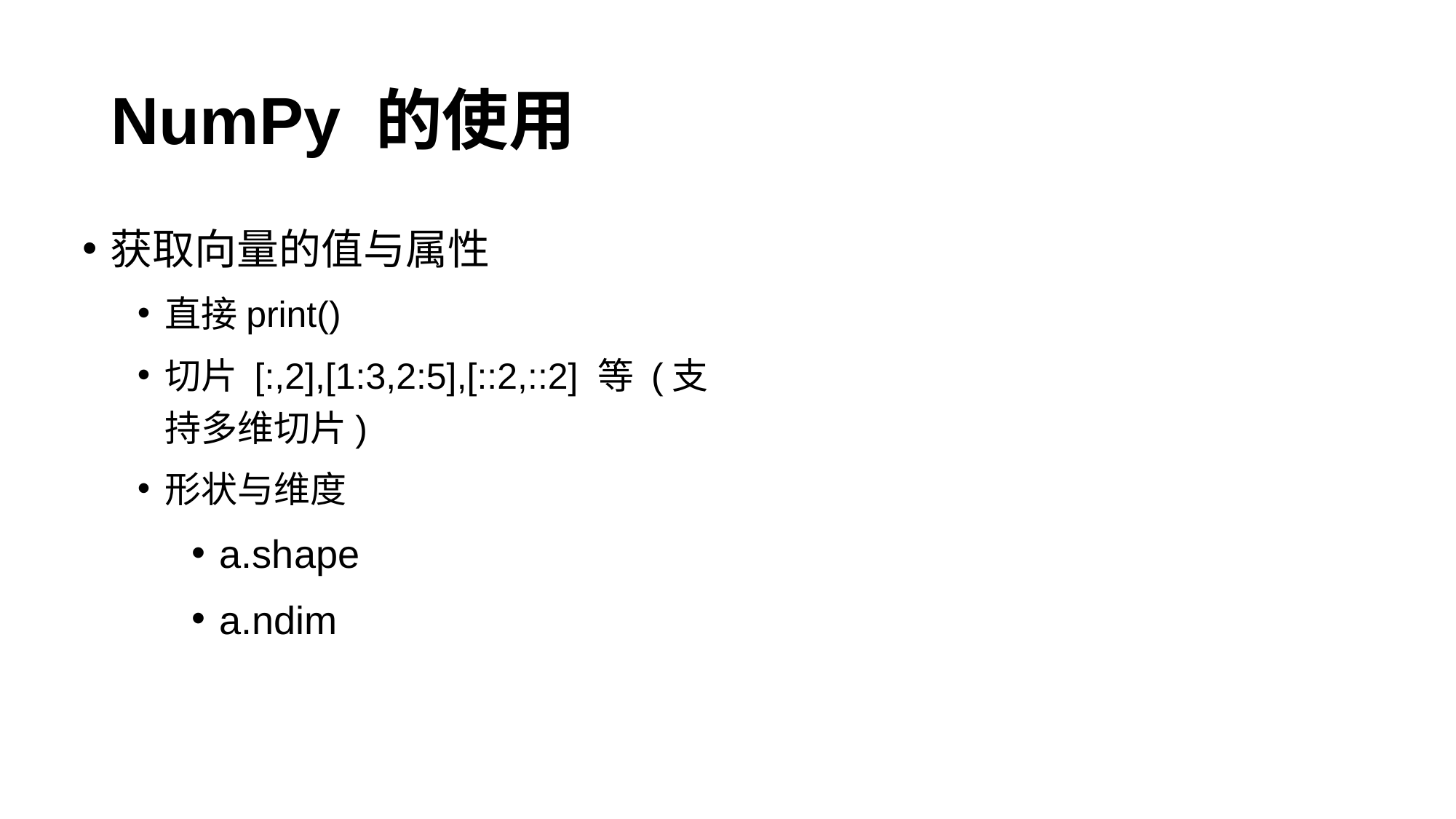

# NumPy 的使用
获取向量的值与属性
直接print()
切片 [:,2],[1:3,2:5],[::2,::2] 等 (支持多维切片)
形状与维度
a.shape
a.ndim